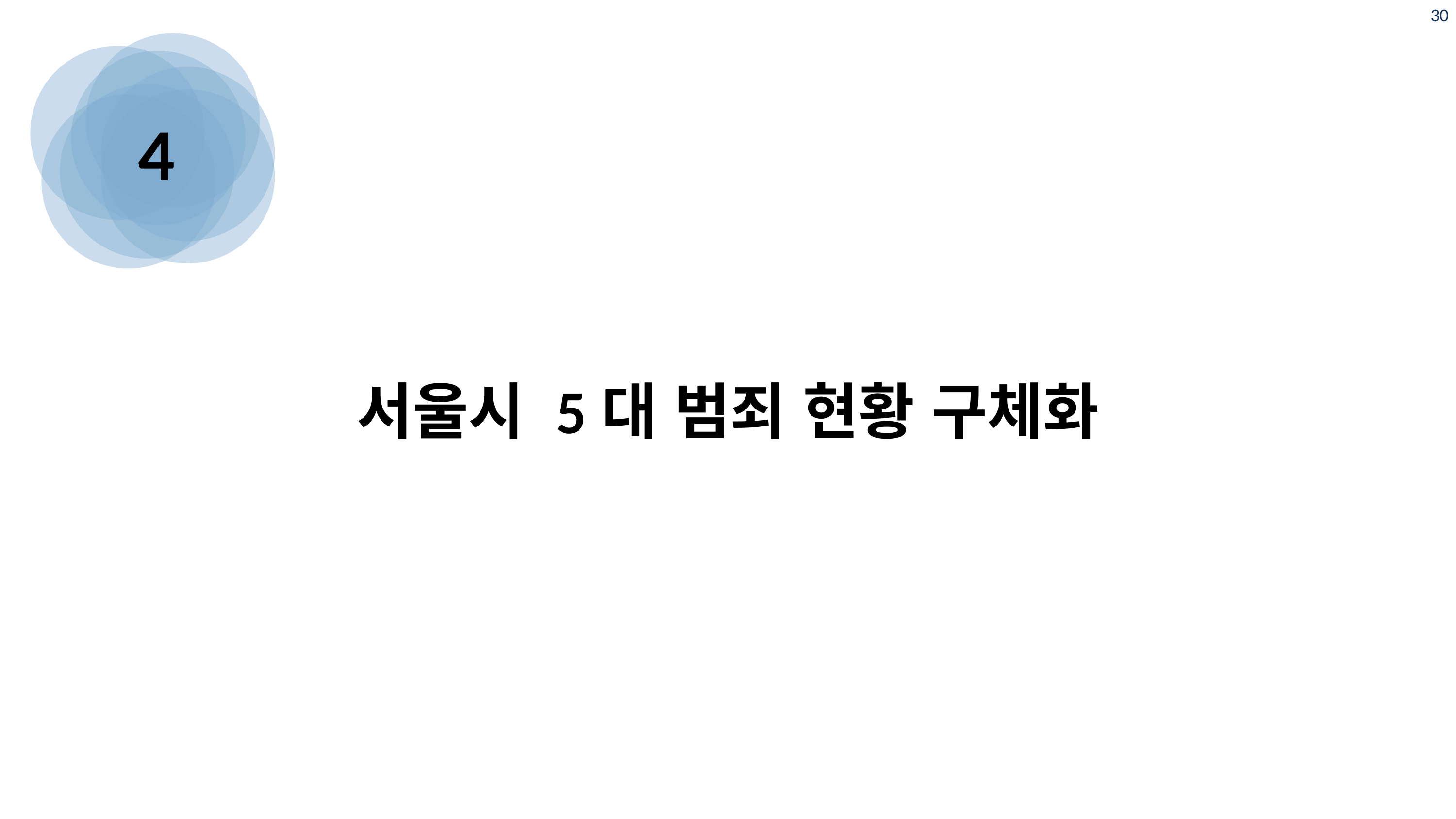

4
# 서울시 5대 범죄 현황 구체화